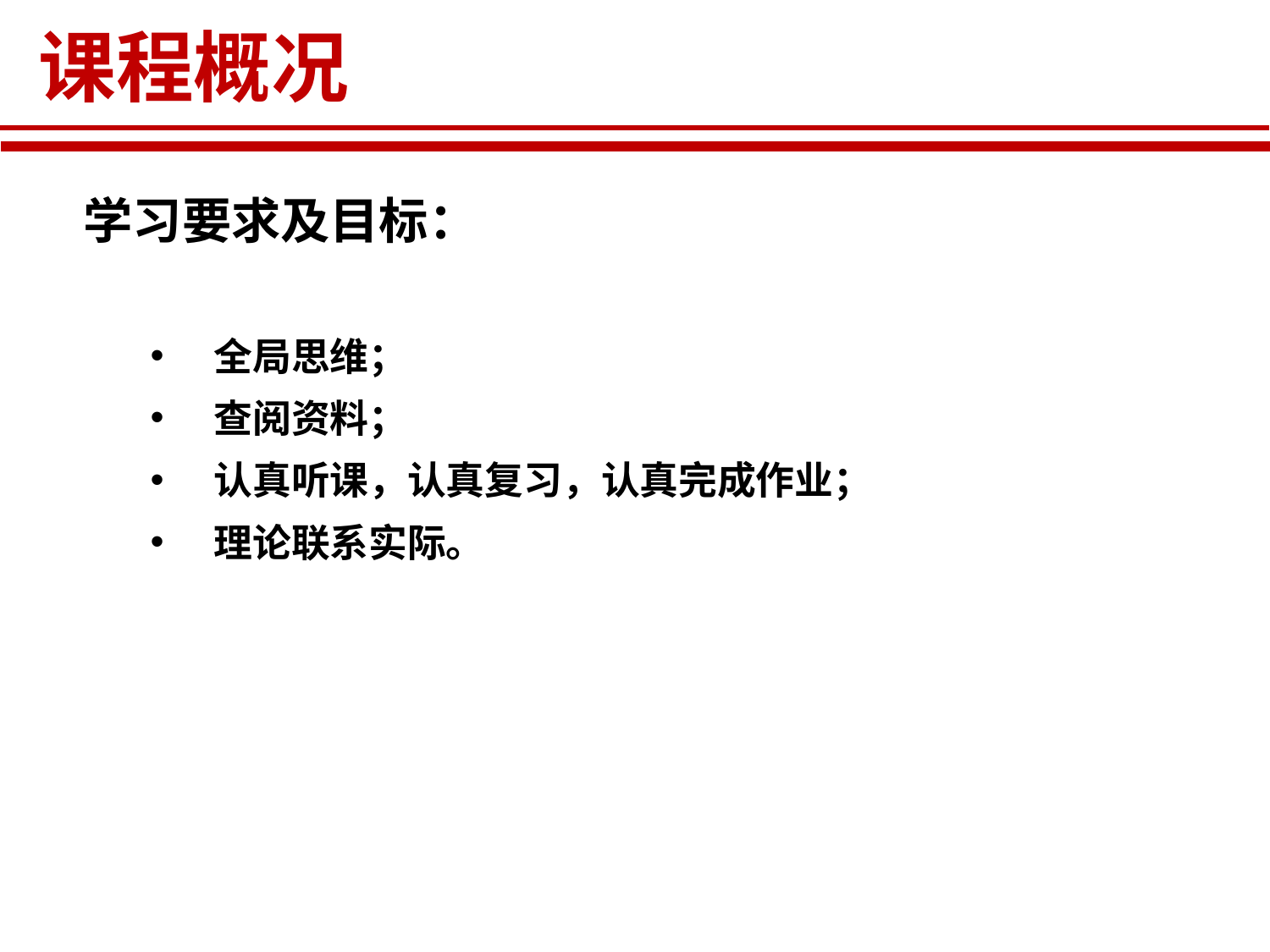

# 课程概况
学习要求及目标：

全局思维；
查阅资料；
认真听课，认真复习，认真完成作业；
理论联系实际。